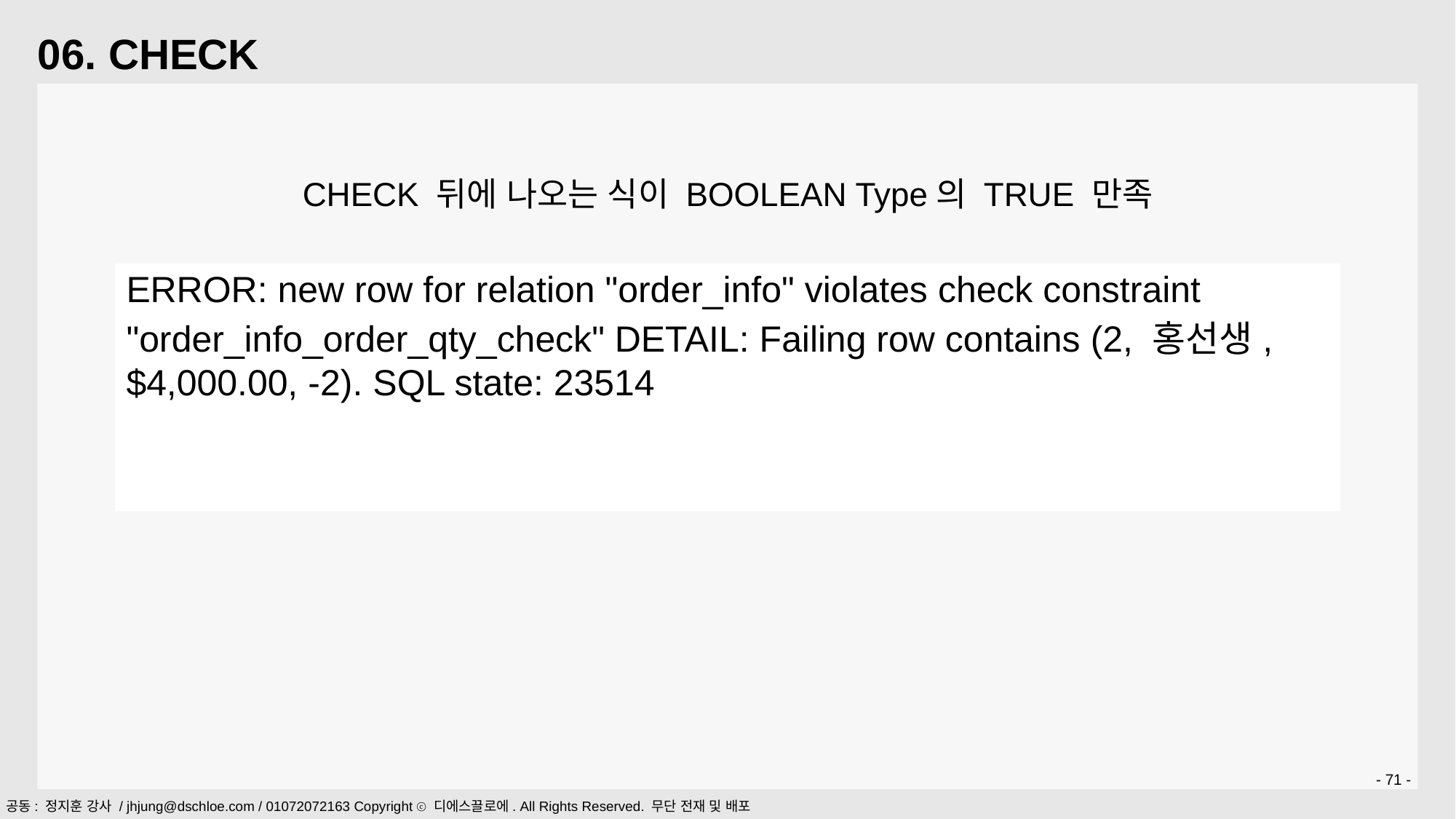

06. CHECK
CHECK 뒤에 나오는 식이 BOOLEAN Type의 TRUE 만족
| ERROR: new row for relation "order\_info" violates check constraint "order\_info\_order\_qty\_check" DETAIL: Failing row contains (2, 홍선생, $4,000.00, -2). SQL state: 23514 |
| --- |
- 71 -